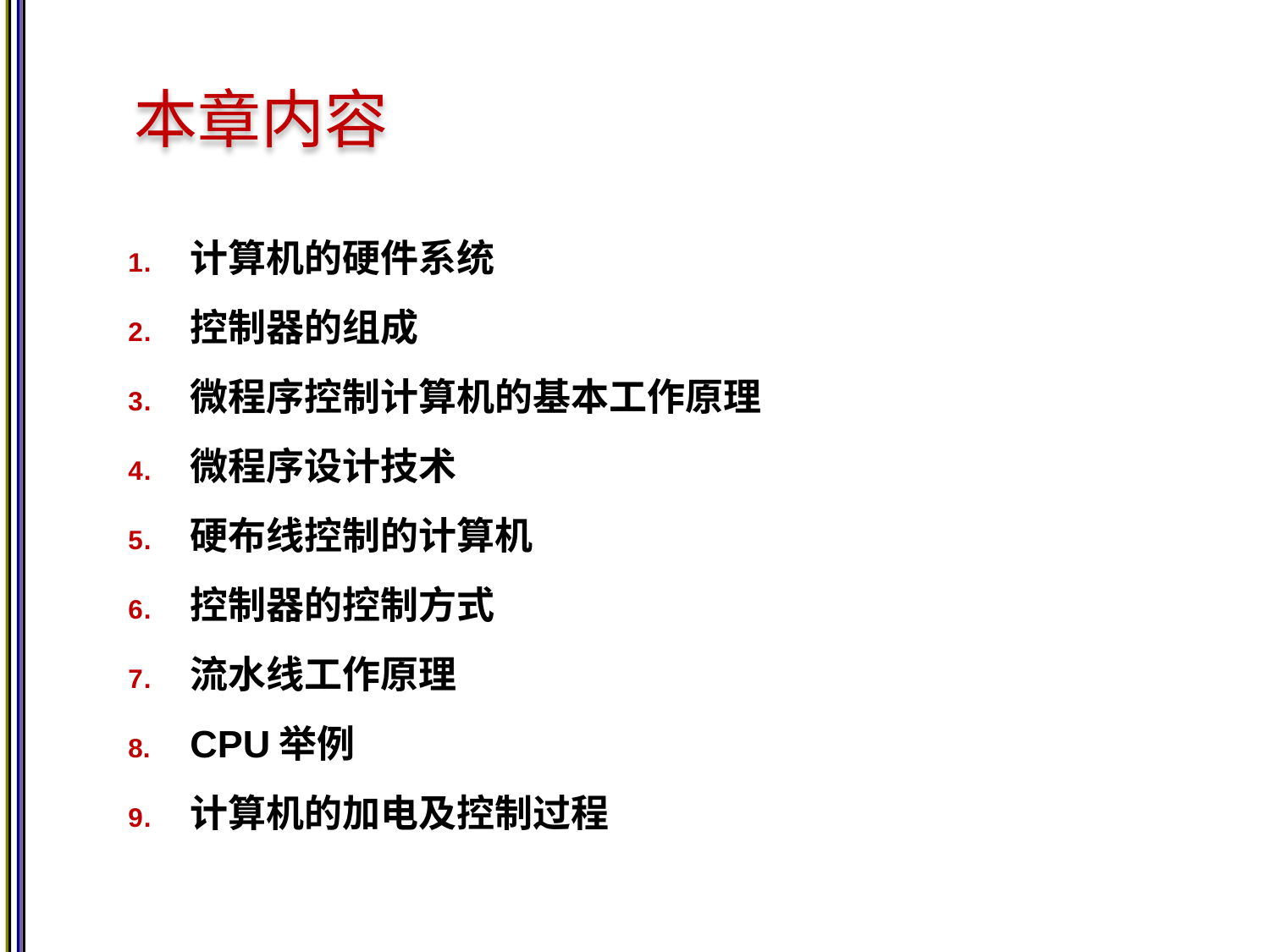

# 本章内容
计算机的硬件系统
控制器的组成
微程序控制计算机的基本工作原理
微程序设计技术
硬布线控制的计算机
控制器的控制方式
流水线工作原理
CPU举例
计算机的加电及控制过程
2